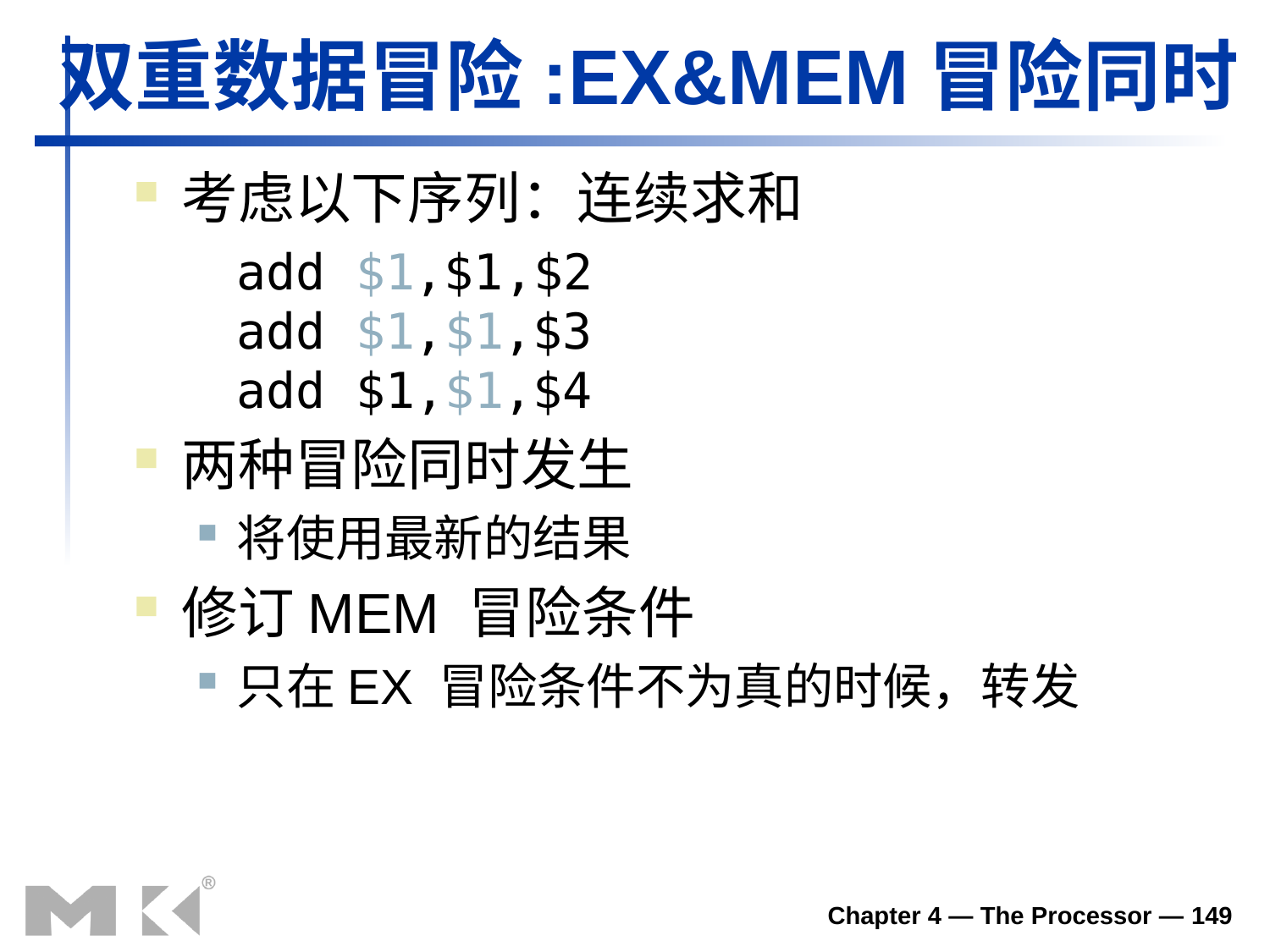

双重数据冒险:EX&MEM冒险同时
考虑以下序列：连续求和
	add $1,$1,$2
add $1,$1,$3
add $1,$1,$4
两种冒险同时发生
将使用最新的结果
修订MEM 冒险条件
只在EX 冒险条件不为真的时候，转发
Chapter 4 — The Processor — 149